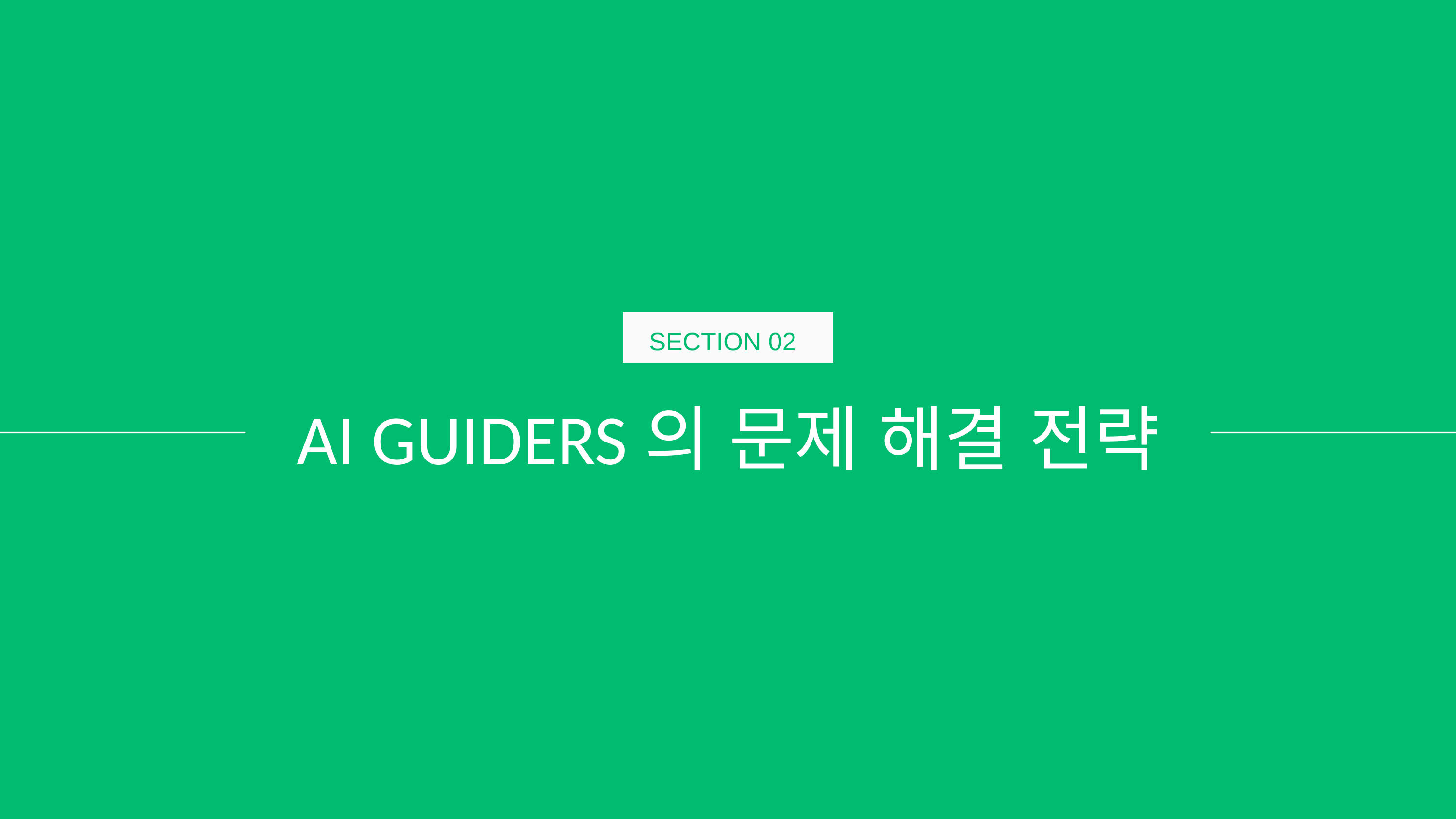

SECTION 02
AI GUIDERS의 문제 해결 전략